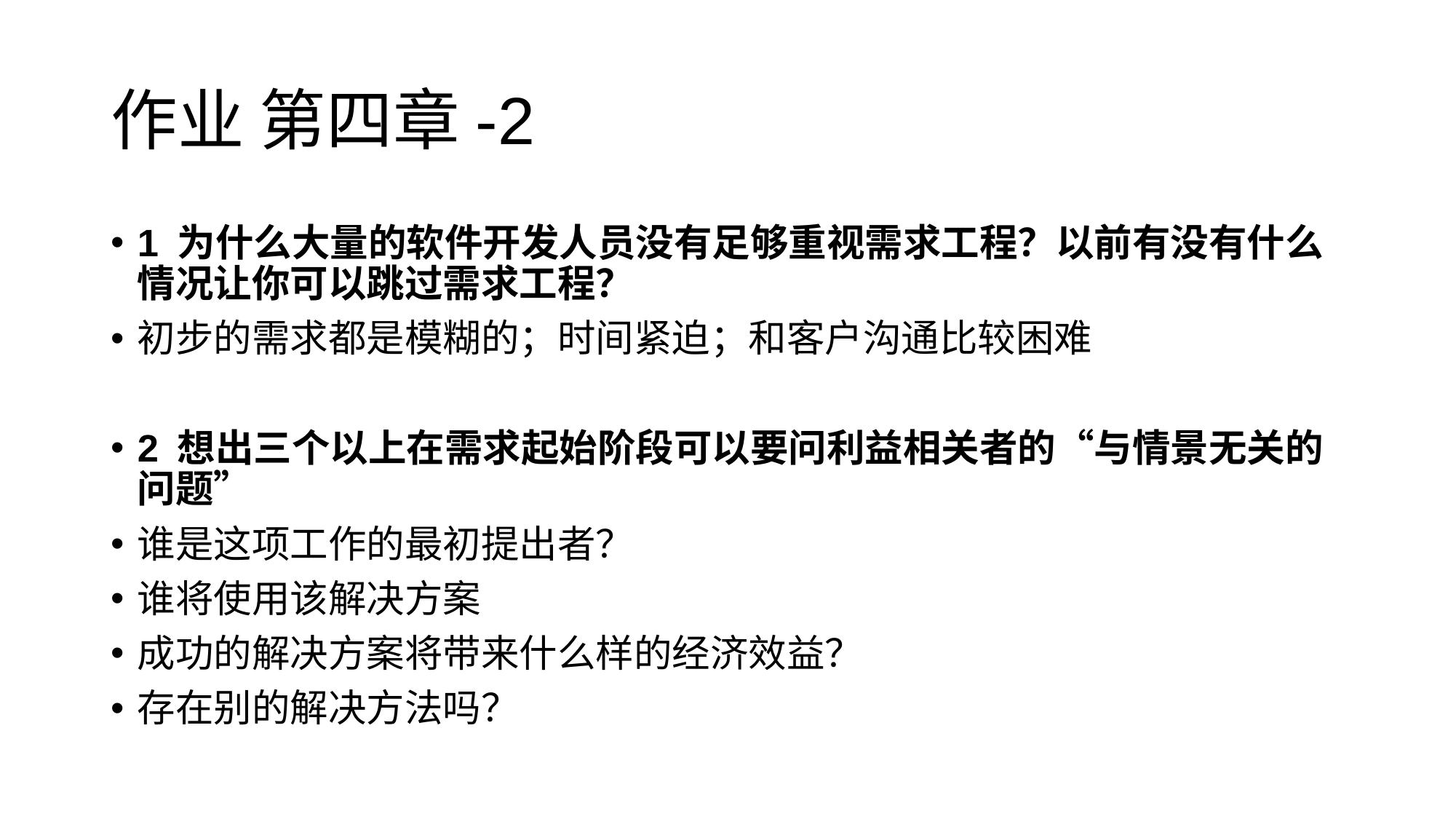

# 作业 第四章-2
1 为什么大量的软件开发人员没有足够重视需求工程？以前有没有什么情况让你可以跳过需求工程？
初步的需求都是模糊的；时间紧迫；和客户沟通比较困难

2 想出三个以上在需求起始阶段可以要问利益相关者的“与情景无关的问题”
谁是这项工作的最初提出者？
谁将使用该解决方案
成功的解决方案将带来什么样的经济效益？
存在别的解决方法吗？